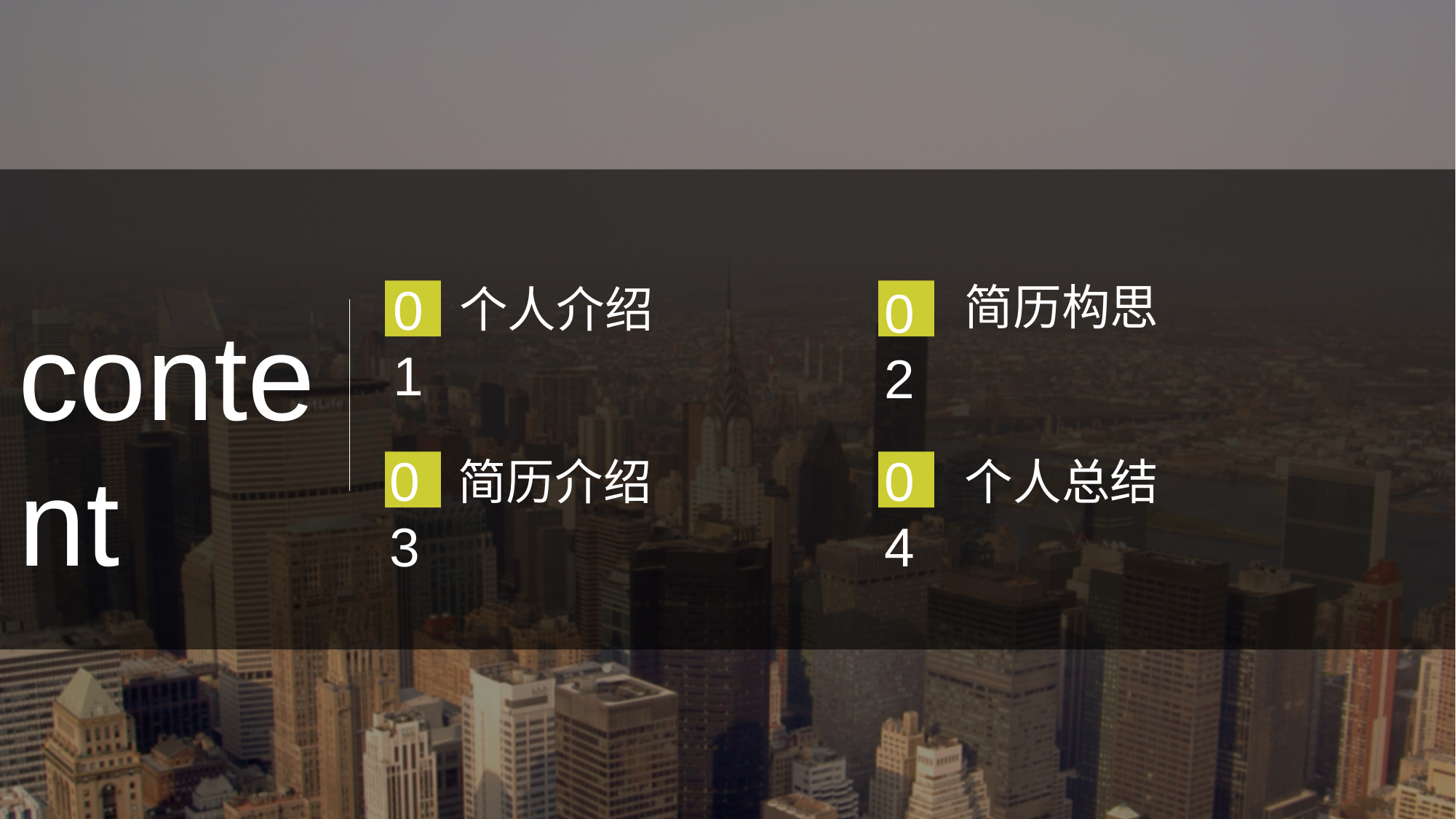

01

简历构思
02

个人介绍
content
03

04

简历介绍
个人总结